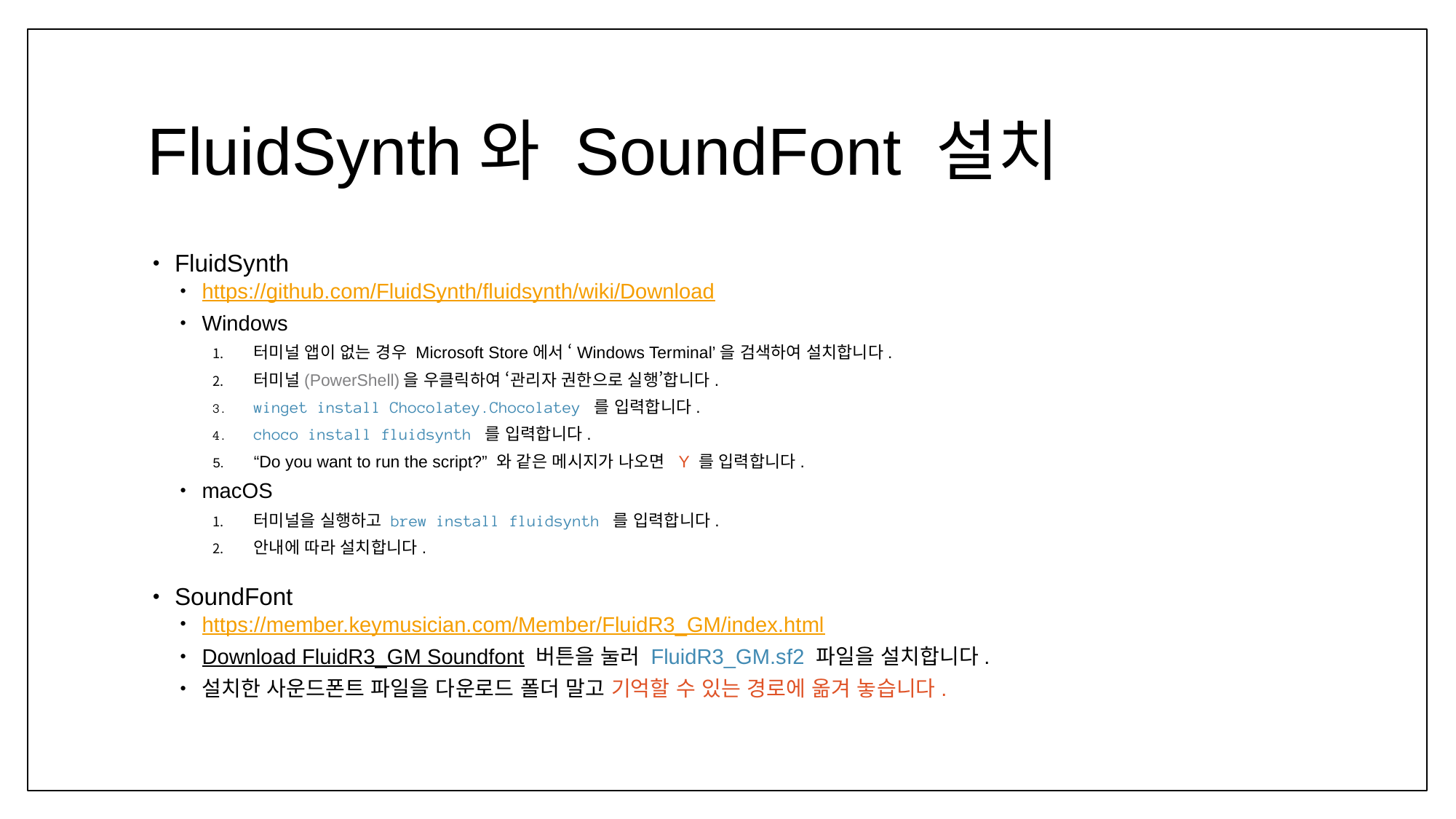

# FluidSynth와 SoundFont 설치
FluidSynth
https://github.com/FluidSynth/fluidsynth/wiki/Download
Windows
터미널 앱이 없는 경우 Microsoft Store에서 ‘Windows Terminal’을 검색하여 설치합니다.
터미널(PowerShell)을 우클릭하여 ‘관리자 권한으로 실행’합니다.
winget install Chocolatey.Chocolatey 를 입력합니다.
choco install fluidsynth 를 입력합니다.
“Do you want to run the script?” 와 같은 메시지가 나오면  Y 를 입력합니다.
macOS
터미널을 실행하고 brew install fluidsynth 를 입력합니다.
안내에 따라 설치합니다.
SoundFont
https://member.keymusician.com/Member/FluidR3_GM/index.html
Download FluidR3_GM Soundfont 버튼을 눌러 FluidR3_GM.sf2 파일을 설치합니다.
설치한 사운드폰트 파일을 다운로드 폴더 말고 기억할 수 있는 경로에 옮겨 놓습니다.